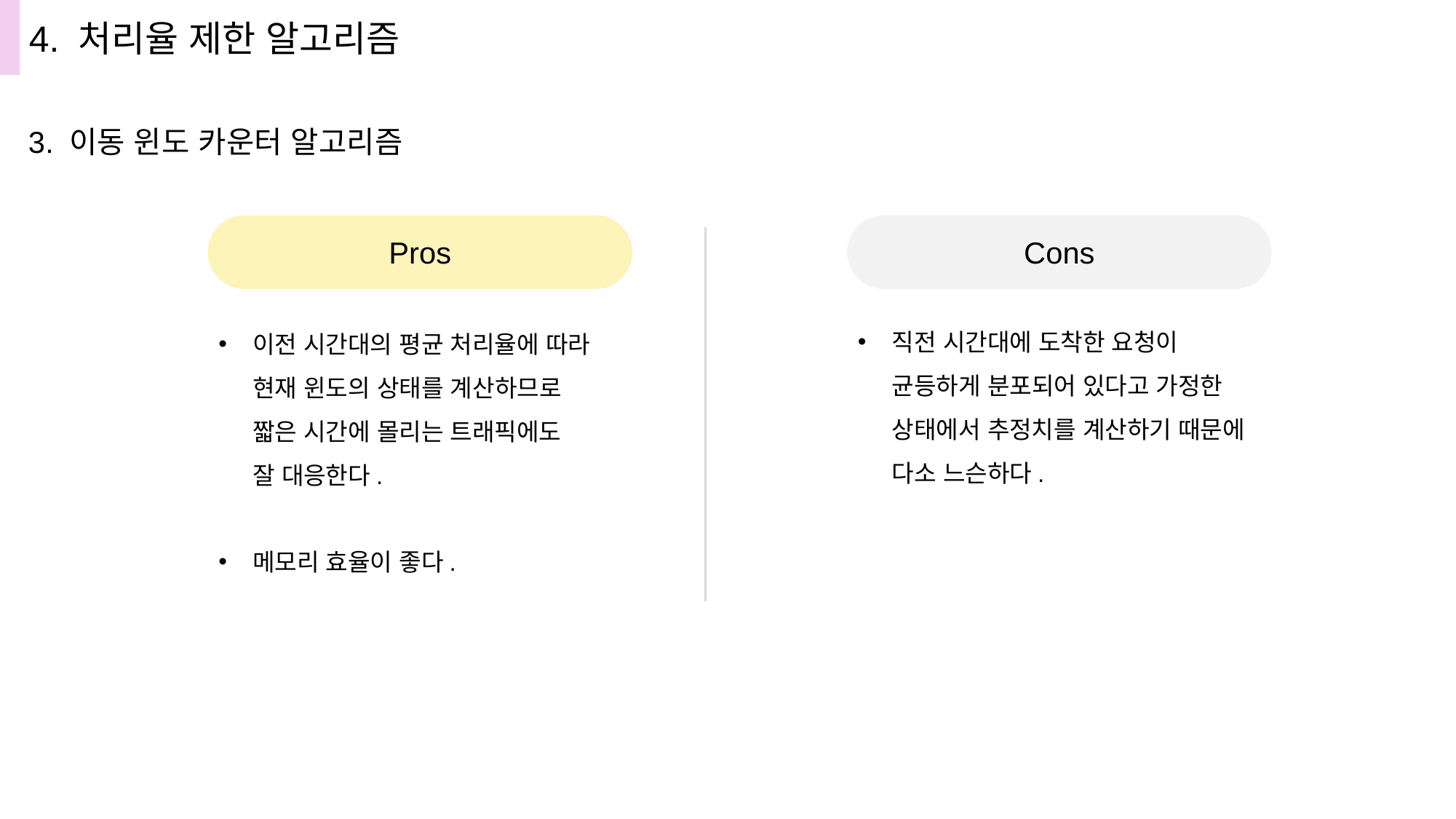

4. 처리율 제한 알고리즘
3. 이동 윈도 카운터 알고리즘
Pros
Cons
직전 시간대에 도착한 요청이
균등하게 분포되어 있다고 가정한
상태에서 추정치를 계산하기 때문에 다소 느슨하다.
이전 시간대의 평균 처리율에 따라
현재 윈도의 상태를 계산하므로
짧은 시간에 몰리는 트래픽에도
잘 대응한다.

메모리 효율이 좋다.